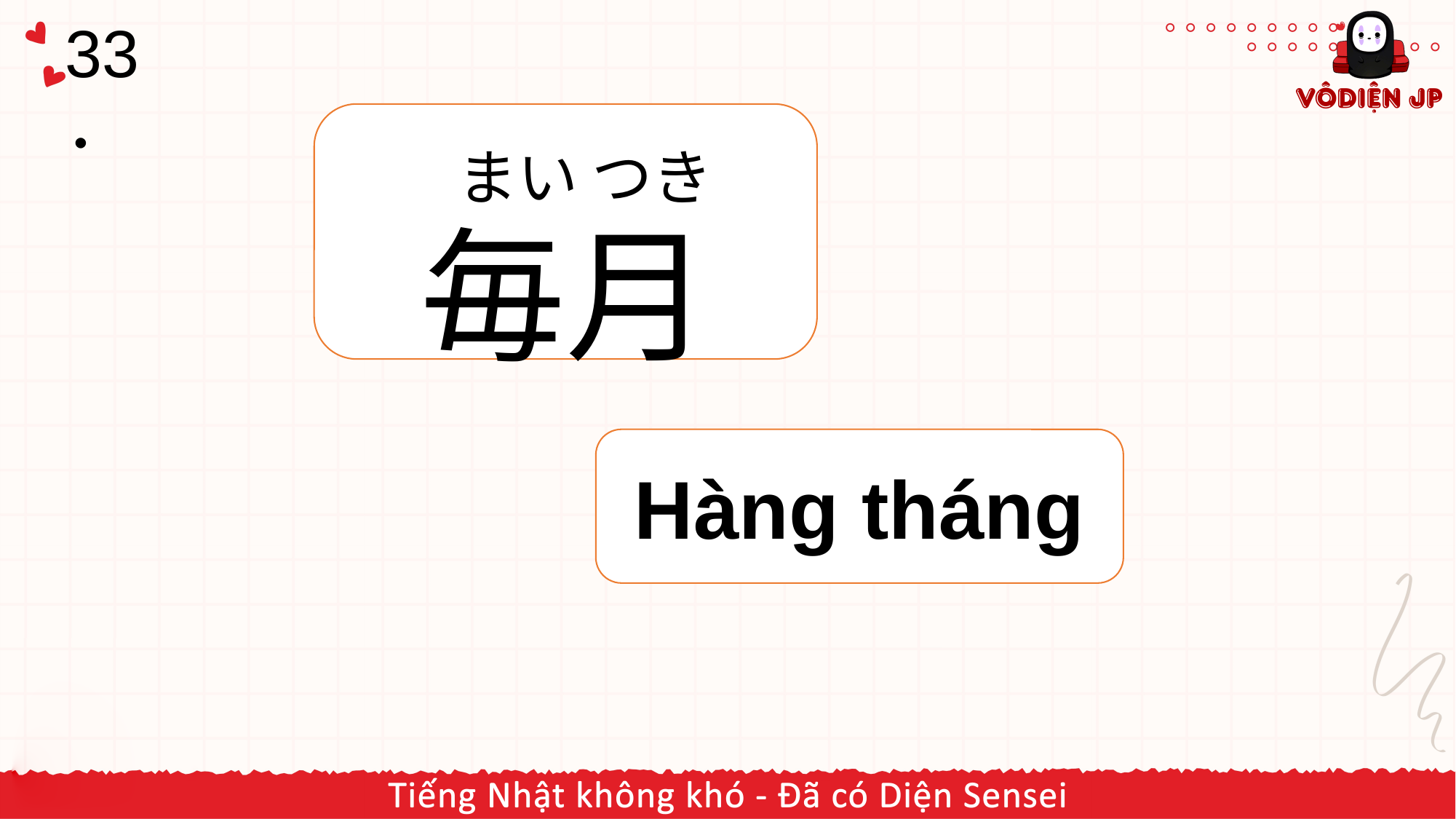

# 33．

毎月
まい つき
Hàng tháng